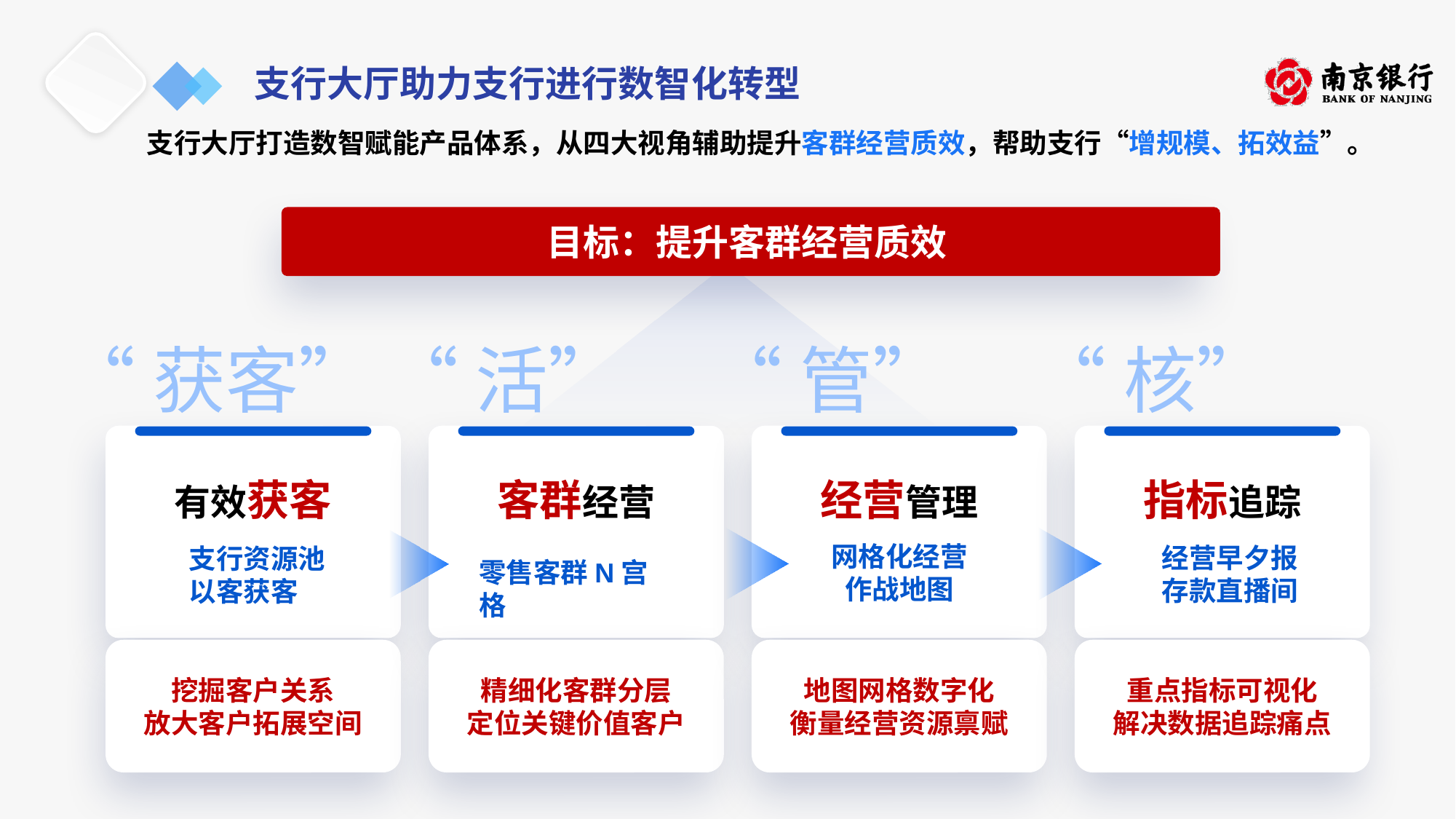

# 支行大厅助力支行进行数智化转型
支行大厅打造数智赋能产品体系，从四大视角辅助提升客群经营质效，帮助支行“增规模、拓效益”。
目标：提升客群经营质效

“获客”
“活”
“管”
“核”

有效获客
客群经营
经营管理
指标追踪
网格化经营
作战地图
经营早夕报
存款直播间
支行资源池
以客获客
零售客群N宫格

挖掘客户关系
放大客户拓展空间
精细化客群分层
定位关键价值客户
地图网格数字化
衡量经营资源禀赋
重点指标可视化
解决数据追踪痛点